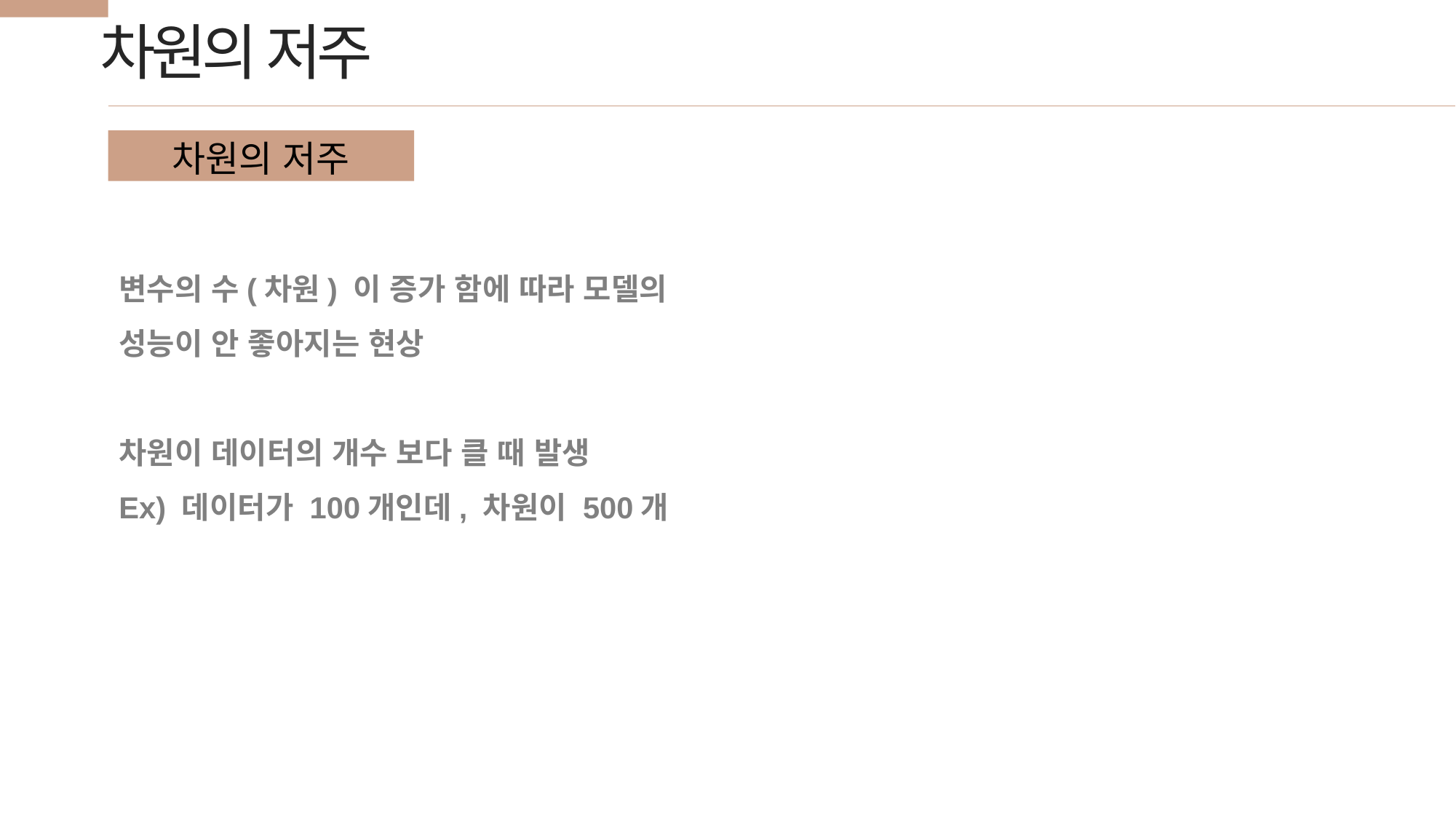

차원의 저주

차원의 저주
변수의 수(차원) 이 증가 함에 따라 모델의 성능이 안 좋아지는 현상

차원이 데이터의 개수 보다 클 때 발생
Ex) 데이터가 100개인데, 차원이 500개